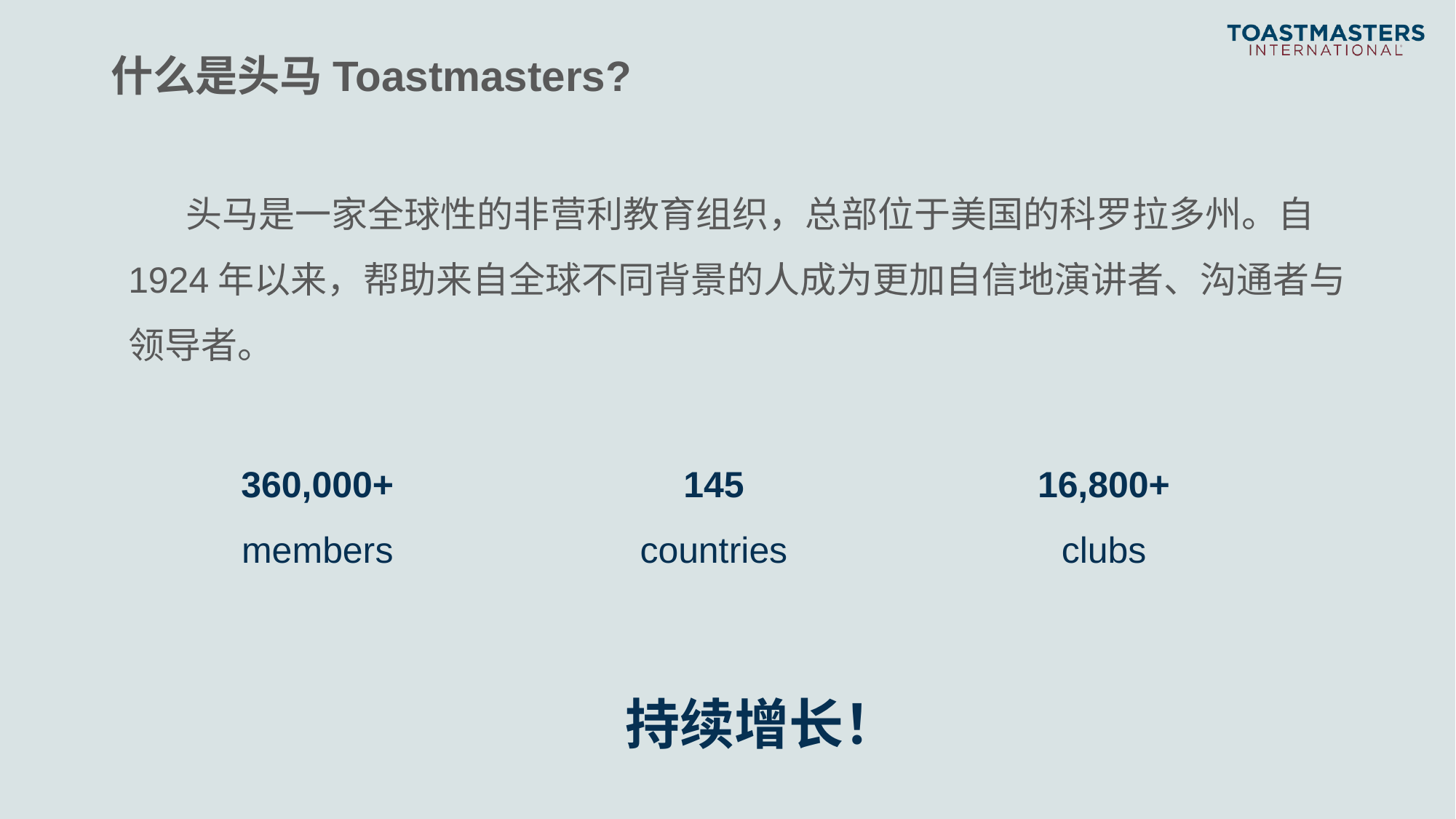

什么是头马Toastmasters?
# 头马是一家全球性的非营利教育组织，总部位于美国的科罗拉多州。自1924年以来，帮助来自全球不同背景的人成为更加自信地演讲者、沟通者与领导者。
360,000+
members
145
countries
16,800+
clubs
持续增长！